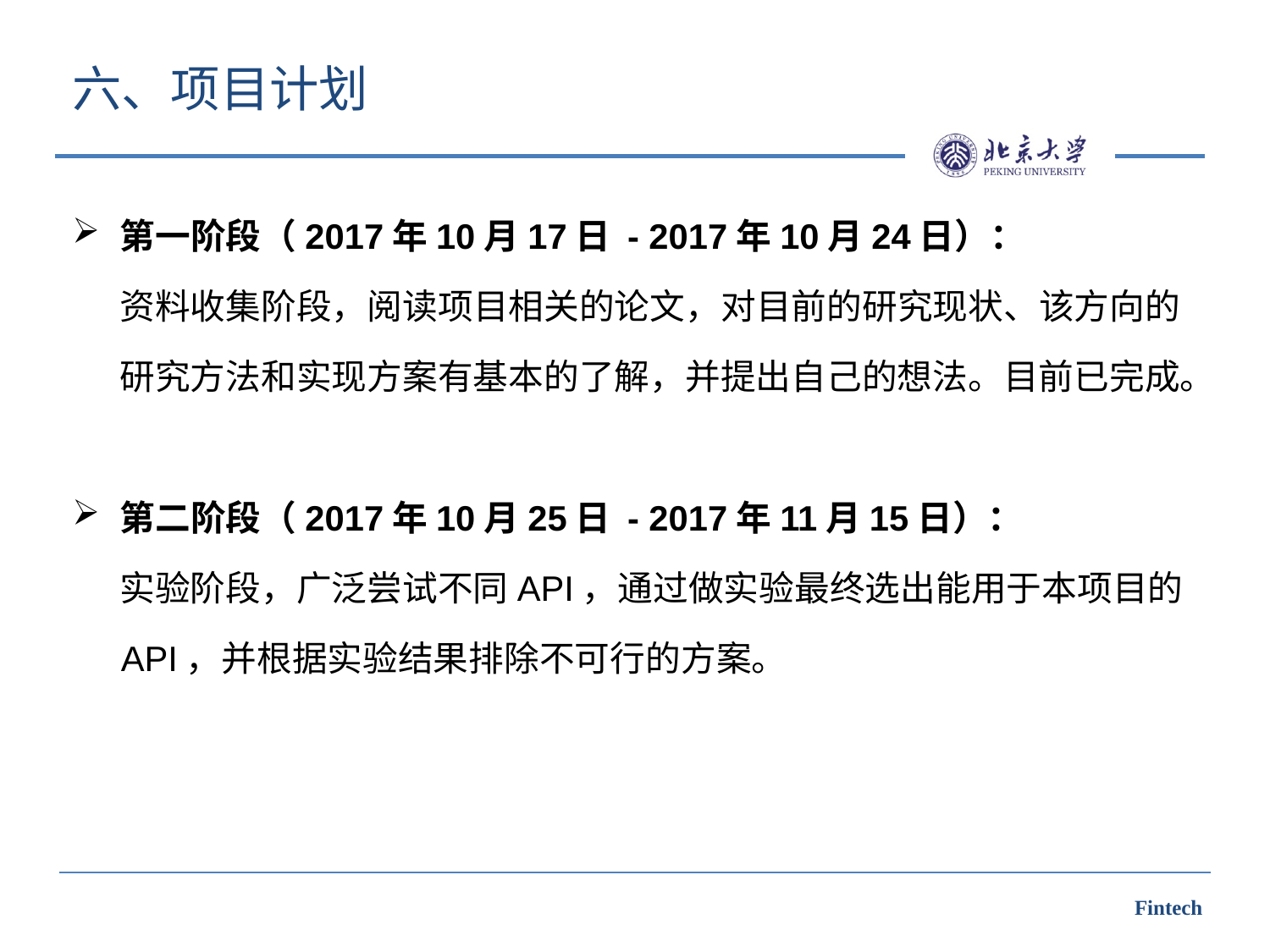

# 六、项目计划
第一阶段（2017年10月17日 - 2017年10月24日）：
     资料收集阶段，阅读项目相关的论文，对目前的研究现状、该方向的
     研究方法和实现方案有基本的了解，并提出自己的想法。目前已完成。

第二阶段（2017年10月25日 - 2017年11月15日）：
     实验阶段，广泛尝试不同API，通过做实验最终选出能用于本项目的
     API，并根据实验结果排除不可行的方案。